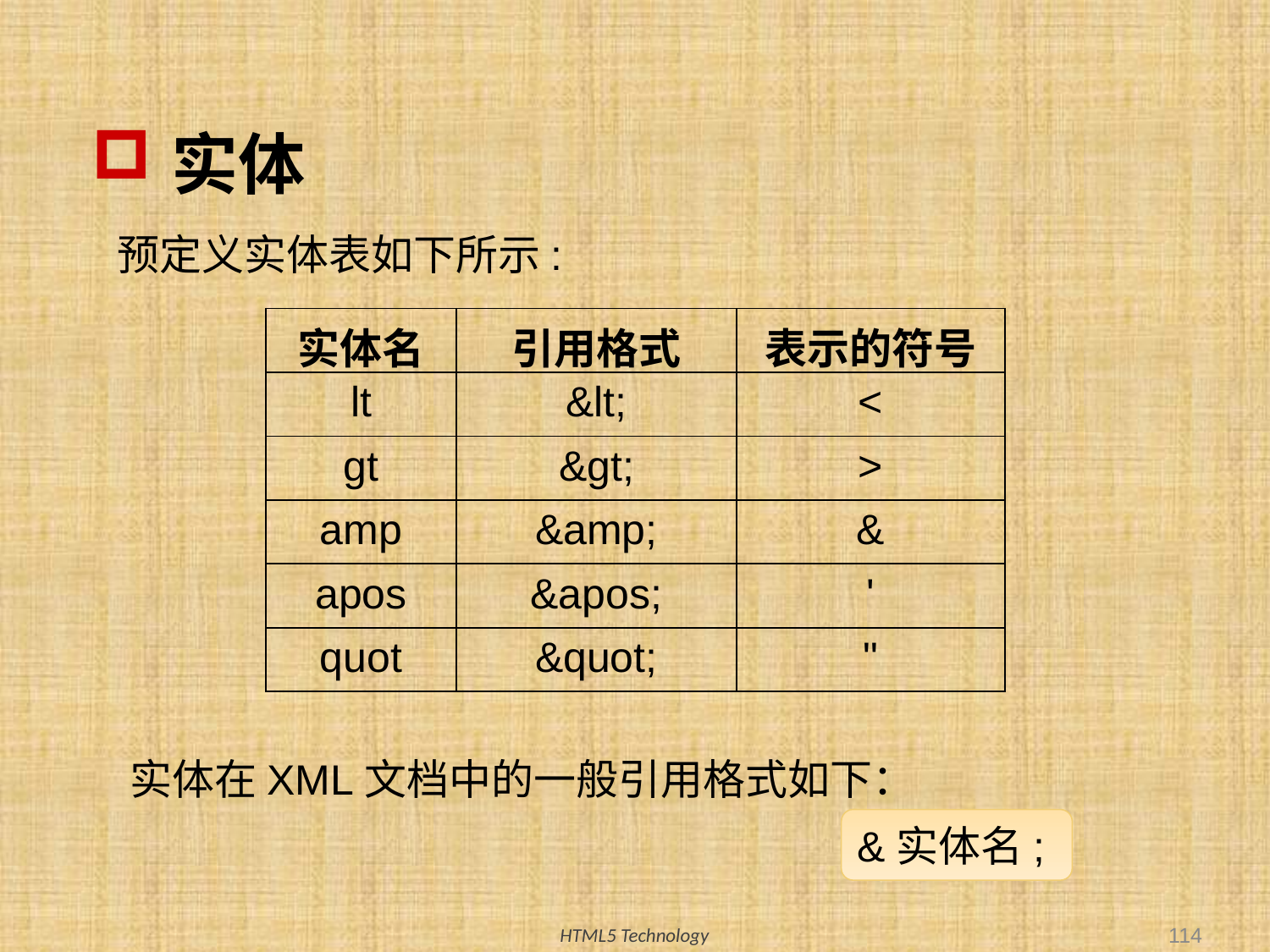

# 实体
预定义实体表如下所示:
| 实体名 | 引用格式 | 表示的符号 |
| --- | --- | --- |
| lt | &lt; | < |
| gt | &gt; | > |
| amp | &amp; | & |
| apos | &apos; | ' |
| quot | &quot; | " |
实体在XML文档中的一般引用格式如下：
&实体名;
114
HTML5 Technology